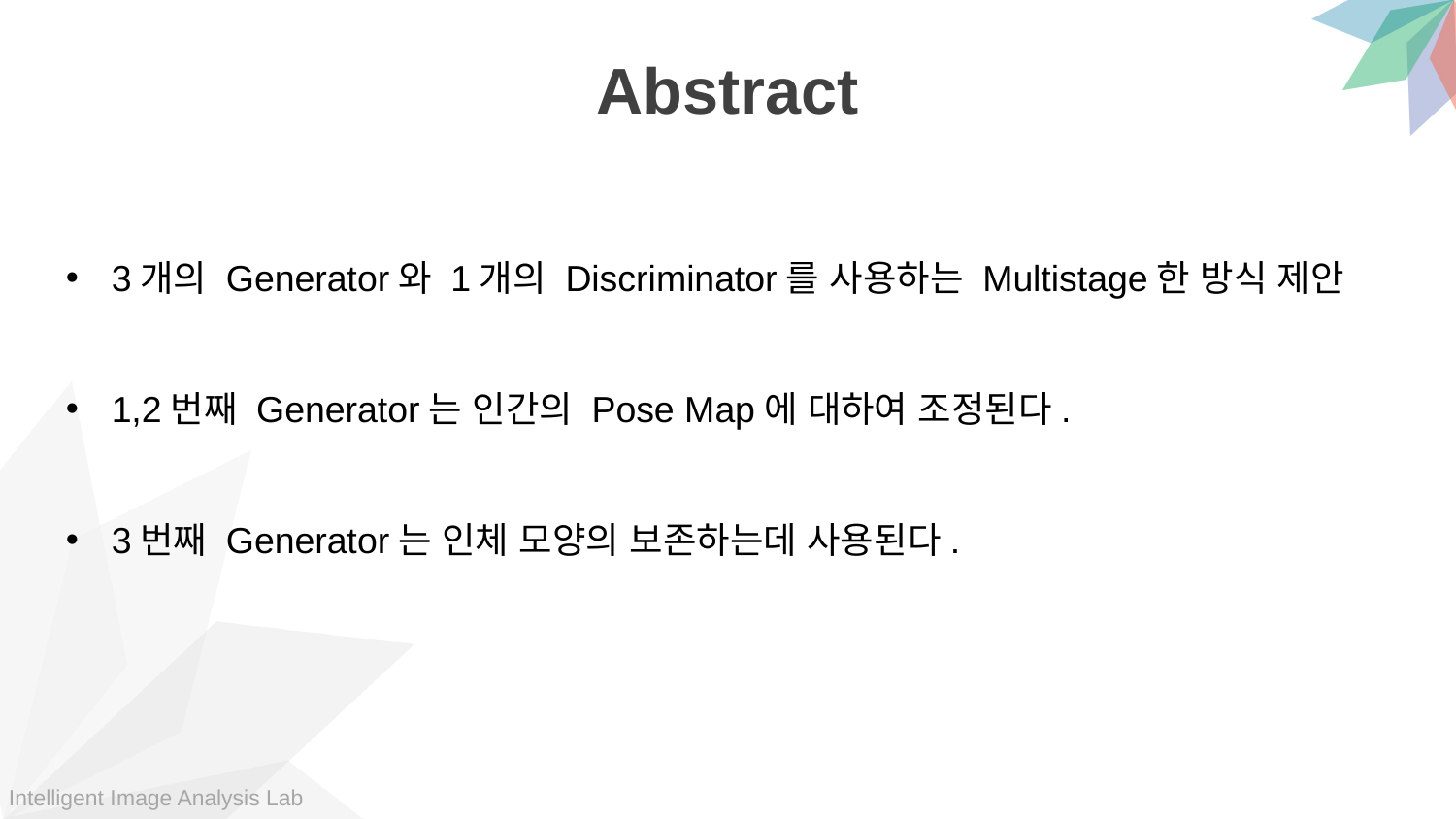

Abstract
3개의 Generator와 1개의 Discriminator를 사용하는 Multistage한 방식 제안

1,2번째 Generator는 인간의 Pose Map에 대하여 조정된다.

3번째 Generator는 인체 모양의 보존하는데 사용된다.